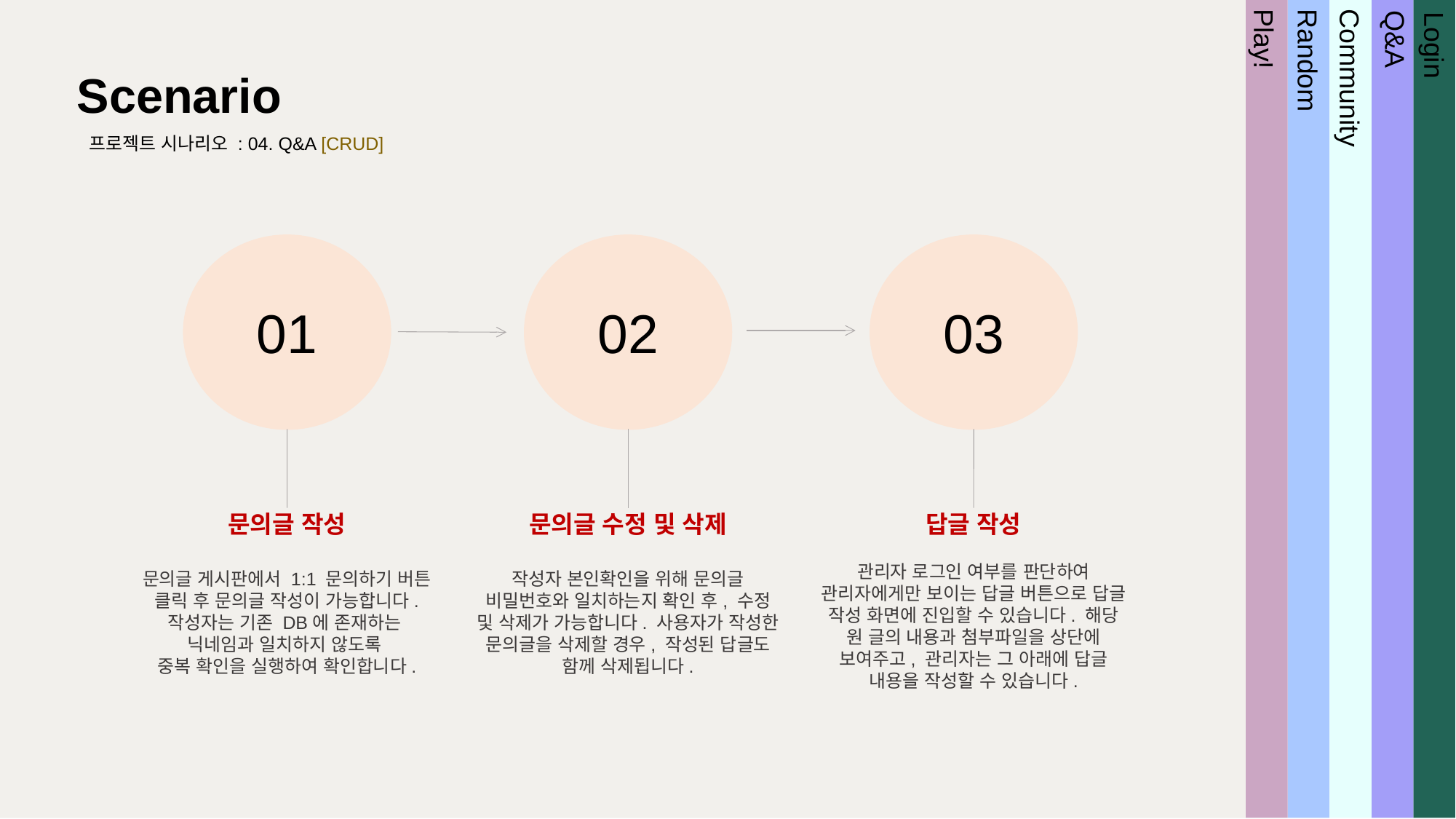

Scenario
프로젝트 시나리오 : 04. Q&A [CRUD]
Community
Random
Play!
Login
Q&A

01
02
03
문의글 작성

문의글 게시판에서 1:1 문의하기 버튼 클릭 후 문의글 작성이 가능합니다. 작성자는 기존 DB에 존재하는
닉네임과 일치하지 않도록
중복 확인을 실행하여 확인합니다.
문의글 수정 및 삭제

작성자 본인확인을 위해 문의글 비밀번호와 일치하는지 확인 후, 수정 및 삭제가 가능합니다. 사용자가 작성한 문의글을 삭제할 경우, 작성된 답글도 함께 삭제됩니다.
답글 작성

관리자 로그인 여부를 판단하여 관리자에게만 보이는 답글 버튼으로 답글 작성 화면에 진입할 수 있습니다. 해당 원 글의 내용과 첨부파일을 상단에 보여주고, 관리자는 그 아래에 답글 내용을 작성할 수 있습니다.